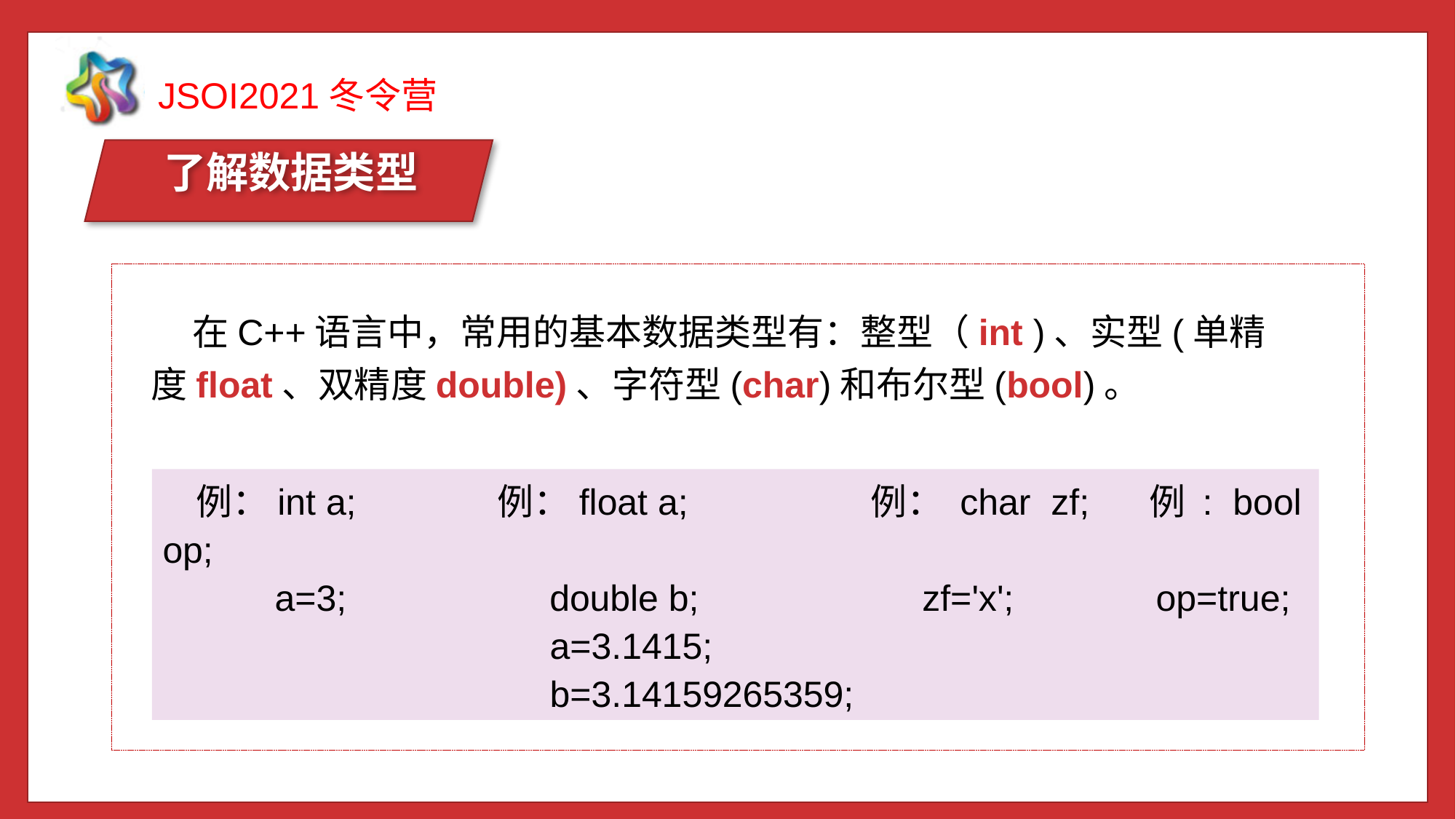

了解数据类型

    在C++语言中，常用的基本数据类型有：整型（int )、实型(单精度float、双精度double)、字符型(char)和布尔型(bool)。
2
   例：int a;             例：float a;                 例： char  zf;     例 :  bool op;
           a=3;                    double b;                      zf='x';              op=true;
                                      a=3.1415;
                                      b=3.14159265359;